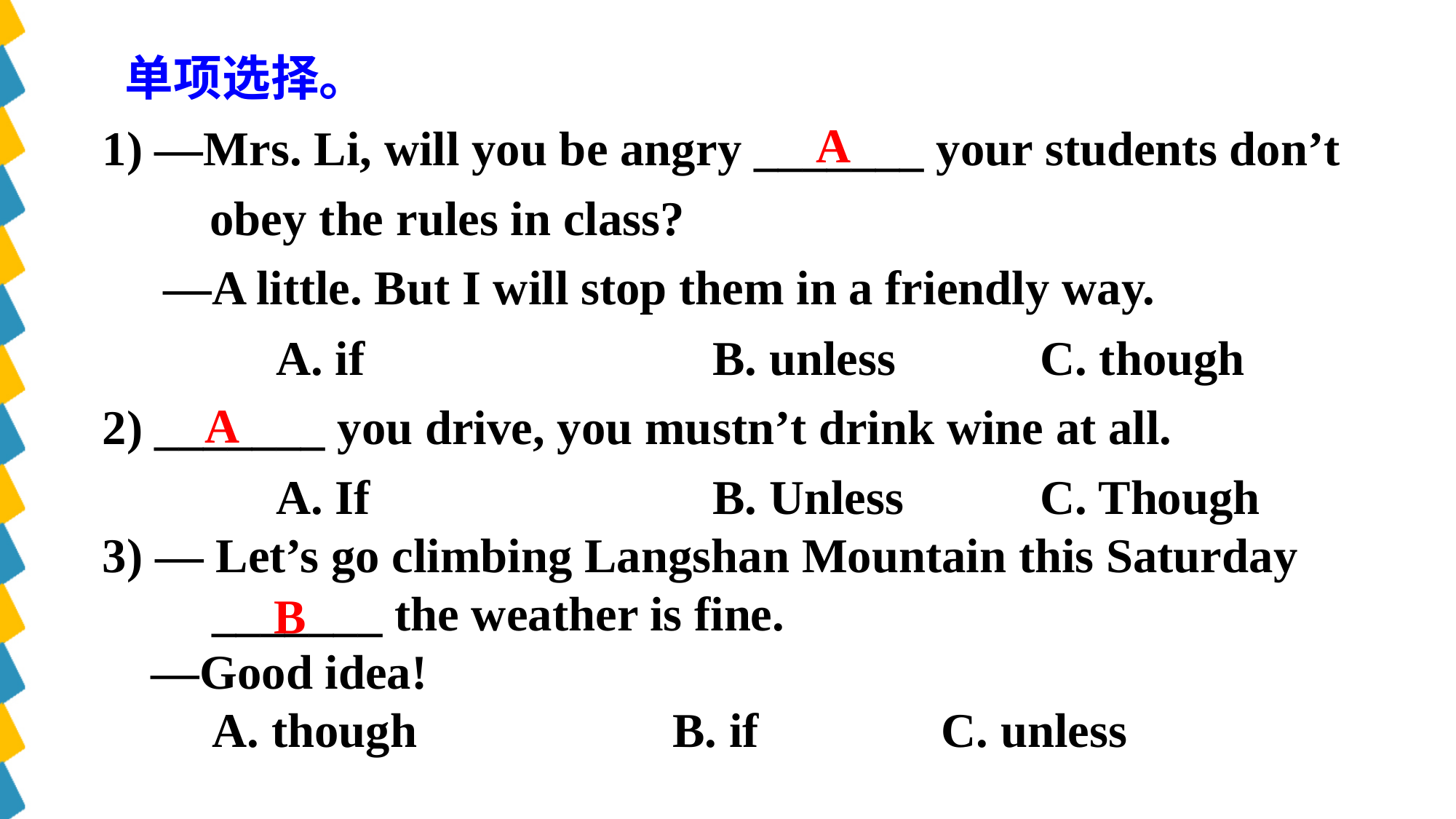

单项选择。
1) —Mrs. Li, will you be angry _______ your students don’t obey the rules in class?
     —A little. But I will stop them in a friendly way.
     		A. if               		B. unless      	C. though
2) _______ you drive, you mustn’t drink wine at all.
    		A. If             		B. Unless       	C. Though
3) — Let’s go climbing Langshan Mountain this Saturday
         _______ the weather is fine.
    —Good idea!
         A. though                     B. if               C. unless

A
A
B